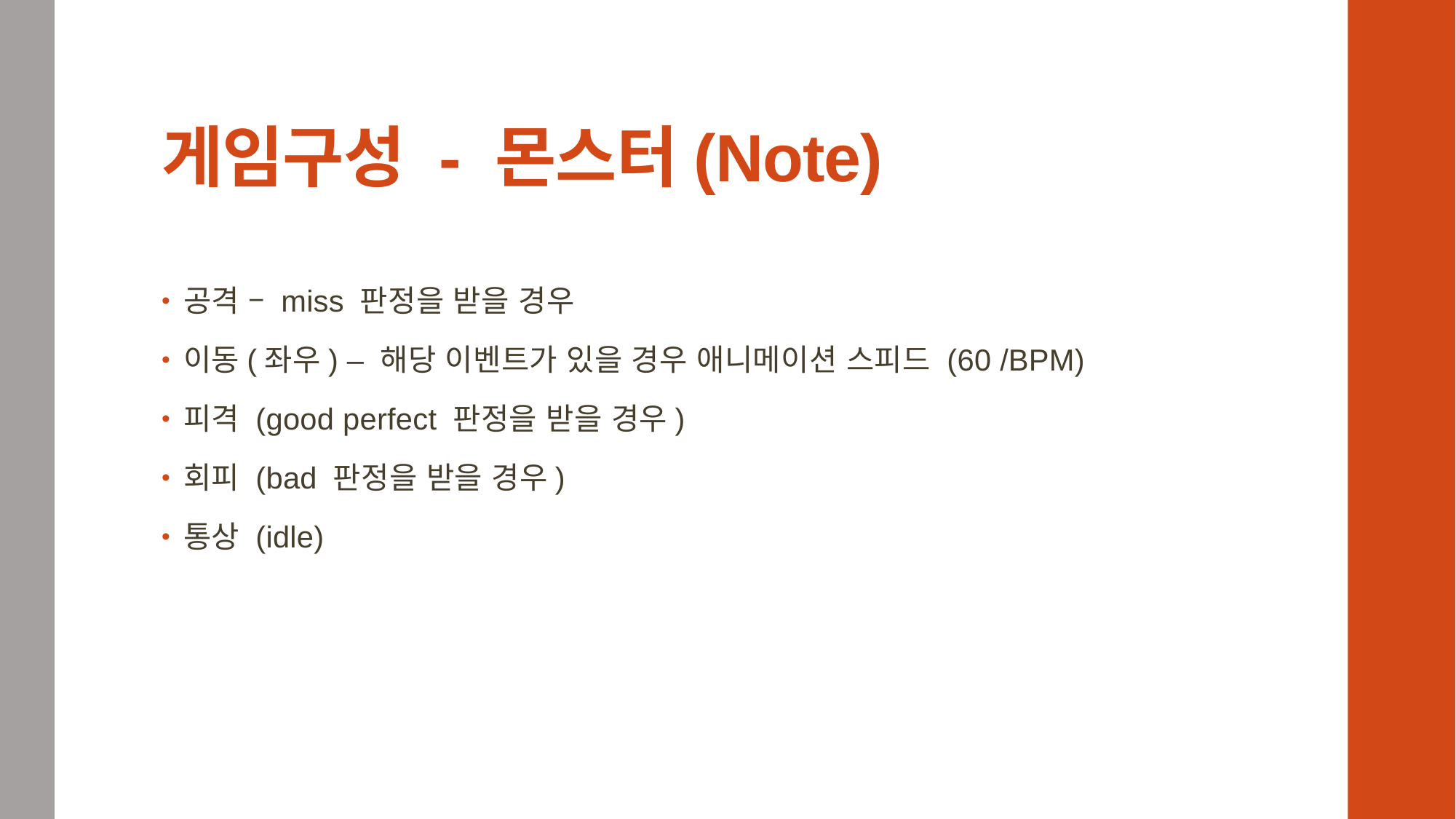

# 게임구성 - 몬스터(Note)

공격 – miss 판정을 받을 경우
이동(좌우) – 해당 이벤트가 있을 경우 애니메이션 스피드 (60 /BPM)
피격 (good perfect 판정을 받을 경우)
회피 (bad 판정을 받을 경우)
통상 (idle)